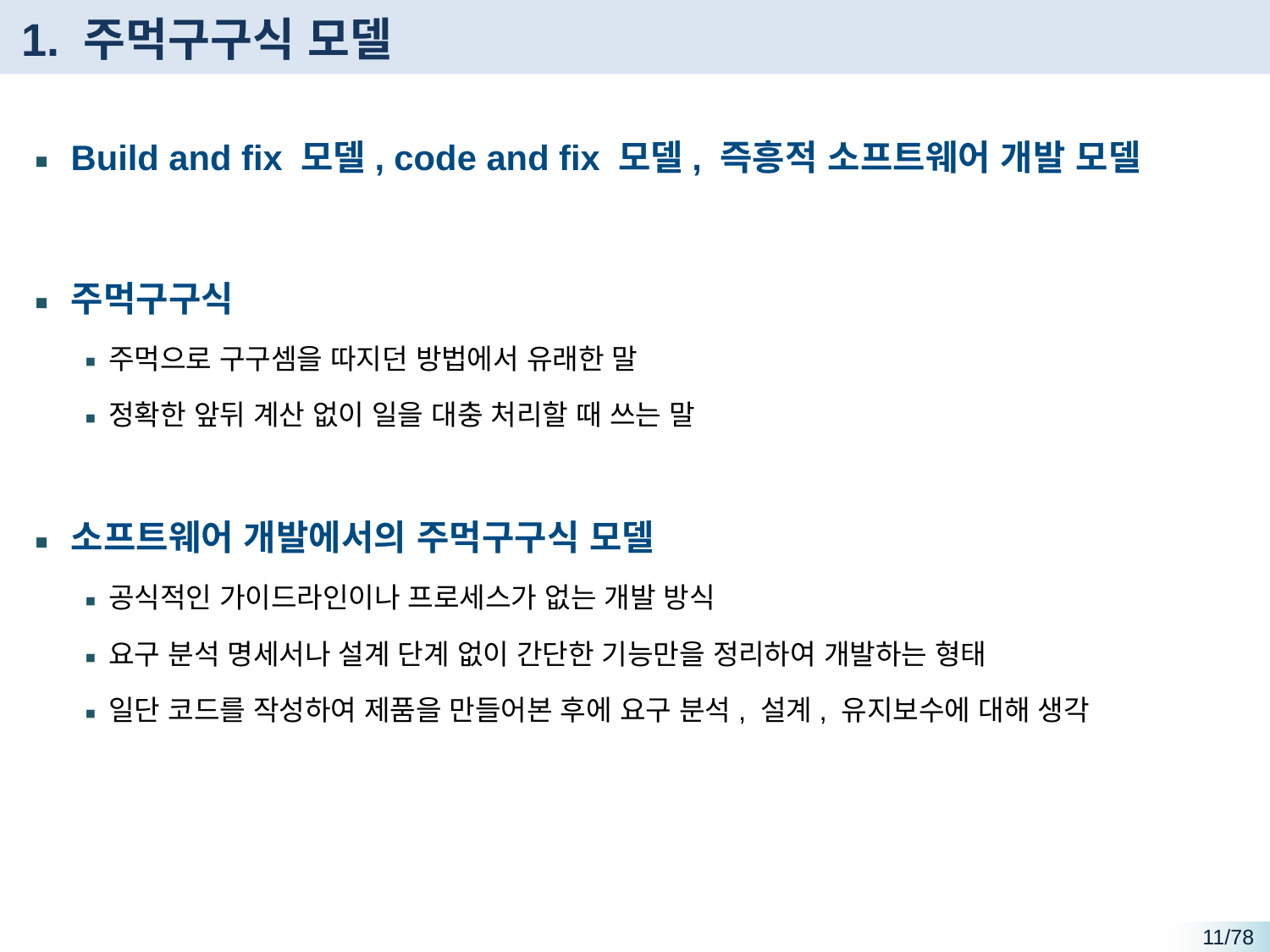

# 1. 주먹구구식 모델
Build and fix 모델, code and fix 모델, 즉흥적 소프트웨어 개발 모델

주먹구구식
주먹으로 구구셈을 따지던 방법에서 유래한 말
정확한 앞뒤 계산 없이 일을 대충 처리할 때 쓰는 말

소프트웨어 개발에서의 주먹구구식 모델
공식적인 가이드라인이나 프로세스가 없는 개발 방식
요구 분석 명세서나 설계 단계 없이 간단한 기능만을 정리하여 개발하는 형태
일단 코드를 작성하여 제품을 만들어본 후에 요구 분석, 설계, 유지보수에 대해 생각